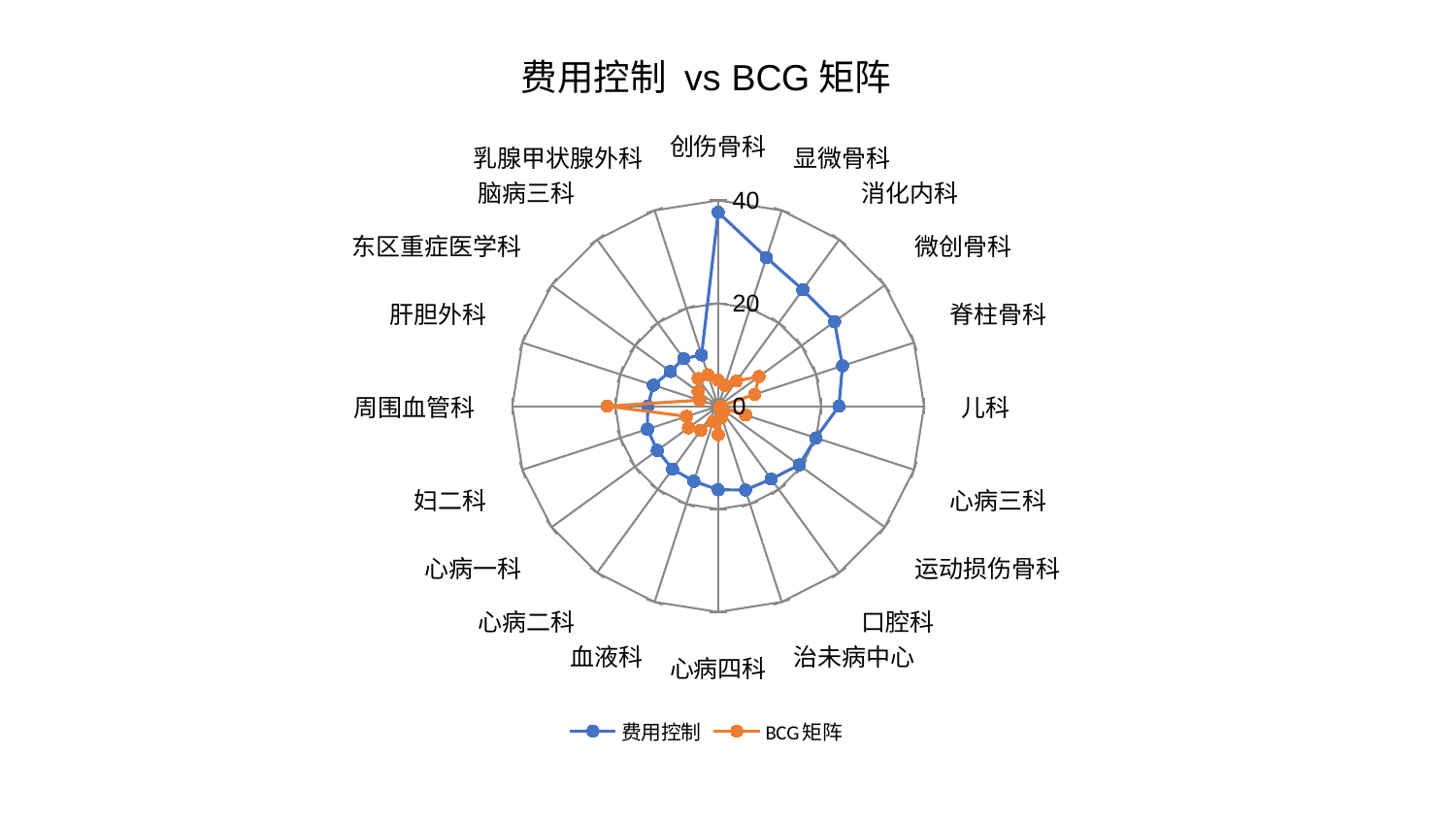

### Chart: 费用控制 vs BCG矩阵

| Category | 费用控制 | BCG矩阵 |
|---|---|---|
| 创伤骨科 | 37.67994119086728 | 5.067913697593276 |
| 显微骨科 | 30.3636859700249 | 4.261132915924579 |
| 消化内科 | 27.974214804564838 | 6.018652823924958 |
| 微创骨科 | 27.955500409319356 | 9.839673051517657 |
| 脊柱骨科 | 25.394412940462793 | 7.454791221962459 |
| 儿科 | 23.457267490493503 | 0.4945983336956045 |
| 心病三科 | 19.96134264856486 | 5.590060590693575 |
| 运动损伤骨科 | 19.435782743508373 | 0.43778729551376305 |
| 口腔科 | 17.510909068209628 | 1.584695309408009 |
| 治未病中心 | 17.12032913448134 | 2.267168574657847 |
| 心病四科 | 16.249458939193847 | 5.5401366411614275 |
| 血液科 | 15.335376498655872 | 3.195916845204204 |
| 心病二科 | 15.11138387930214 | 5.7888721105675796 |
| 心病一科 | 14.630723067270617 | 7.146927147890625 |
| 妇二科 | 14.460718553893134 | 6.443590835524304 |
| 周围血管科 | 13.688496303672753 | 21.57623660356813 |
| 肝胆外科 | 13.24000329325023 | 3.7785647941714906 |
| 东区重症医学科 | 11.493249657512687 | 4.8335726190303 |
| 脑病三科 | 11.43342949252453 | 6.639568904437853 |
| 乳腺甲状腺外科 | 10.4712146559628 | 6.422701058216114 |
47